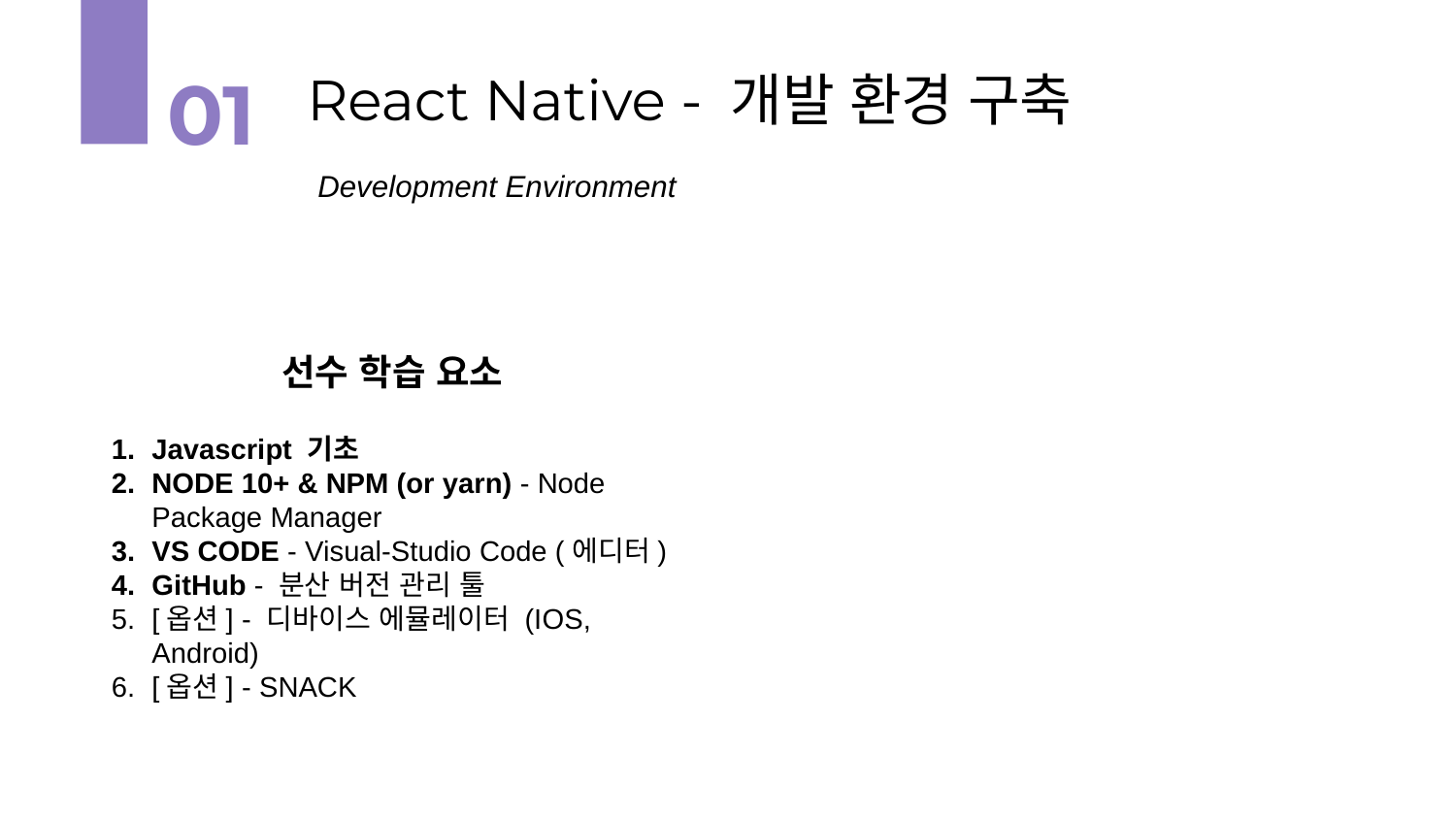

React Native - 개발 환경 구축
01
Development Environment
선수 학습 요소
Javascript 기초
NODE 10+ & NPM (or yarn) - Node Package Manager
VS CODE - Visual-Studio Code (에디터)
GitHub - 분산 버전 관리 툴
[옵션] - 디바이스 에뮬레이터 (IOS, Android)
[옵션] - SNACK